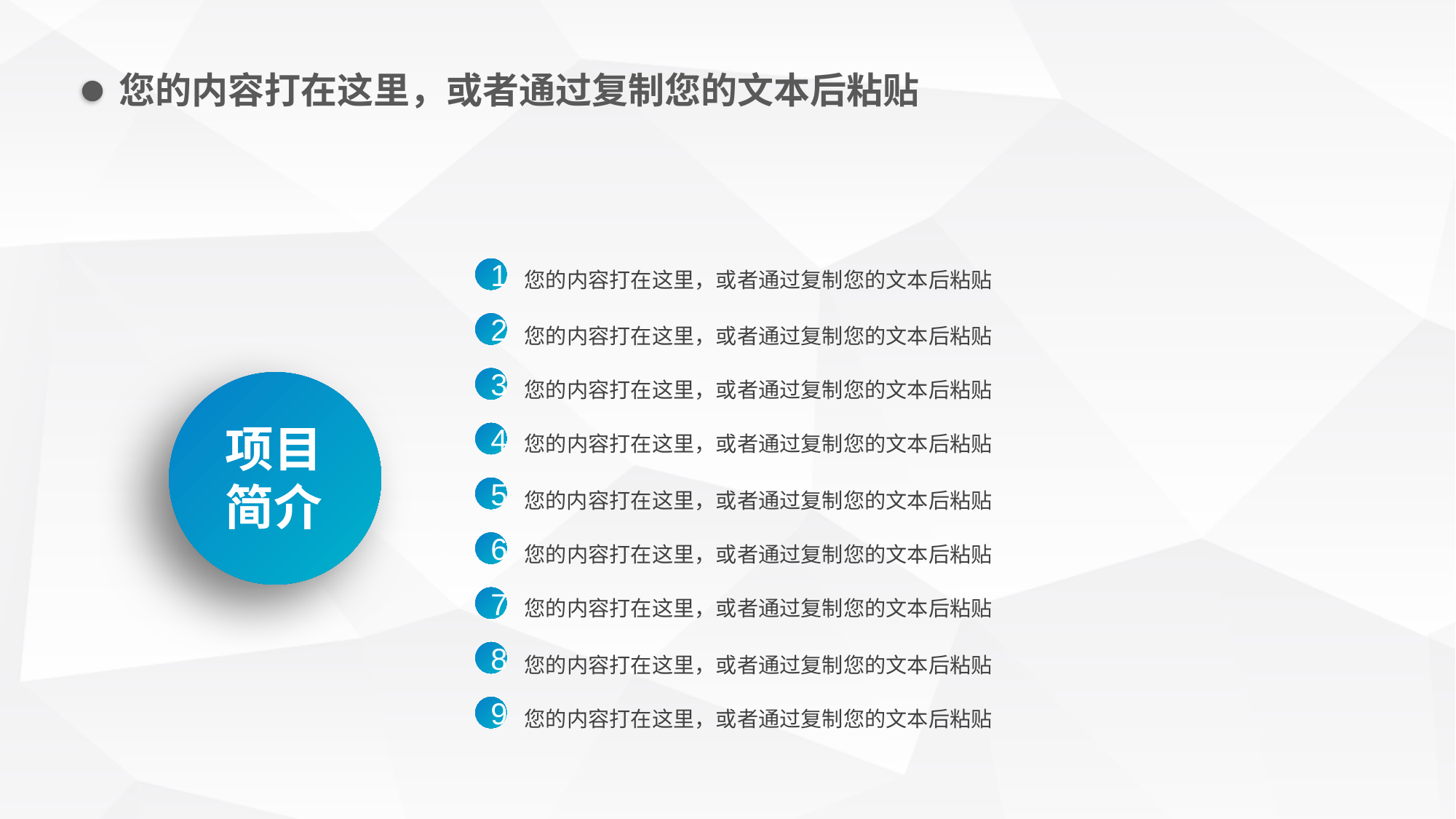

您的内容打在这里，或者通过复制您的文本后粘贴

您的内容打在这里，或者通过复制您的文本后粘贴

1

2
您的内容打在这里，或者通过复制您的文本后粘贴
您的内容打在这里，或者通过复制您的文本后粘贴

3

项目
简介
您的内容打在这里，或者通过复制您的文本后粘贴

4

5
您的内容打在这里，或者通过复制您的文本后粘贴
您的内容打在这里，或者通过复制您的文本后粘贴

6
您的内容打在这里，或者通过复制您的文本后粘贴

7

8
您的内容打在这里，或者通过复制您的文本后粘贴
您的内容打在这里，或者通过复制您的文本后粘贴

9